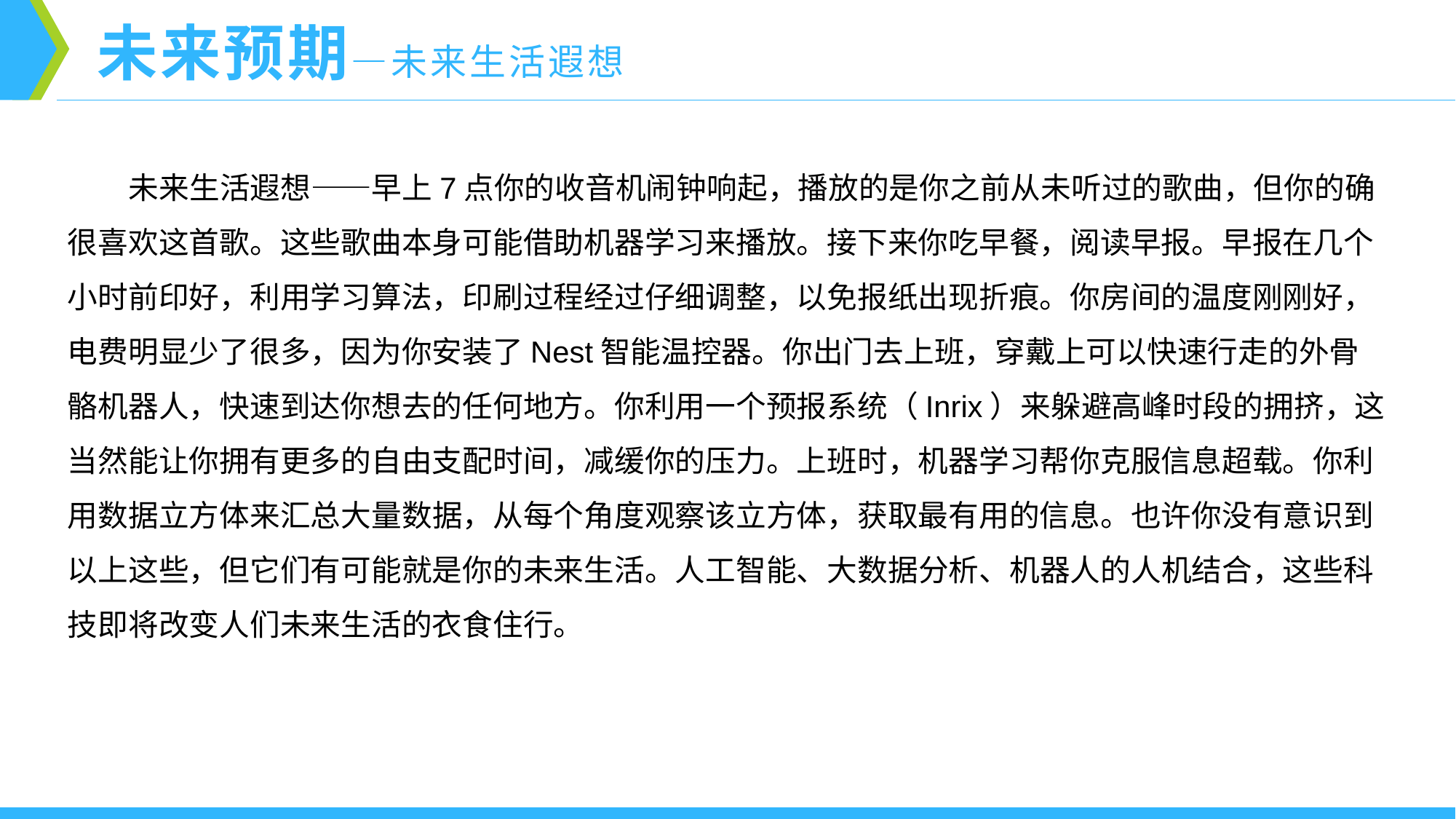

未来预期—未来生活遐想
        未来生活遐想——早上7点你的收音机闹钟响起，播放的是你之前从未听过的歌曲，但你的确很喜欢这首歌。这些歌曲本身可能借助机器学习来播放。接下来你吃早餐，阅读早报。早报在几个小时前印好，利用学习算法，印刷过程经过仔细调整，以免报纸出现折痕。你房间的温度刚刚好，电费明显少了很多，因为你安装了Nest智能温控器。你出门去上班，穿戴上可以快速行走的外骨骼机器人，快速到达你想去的任何地方。你利用一个预报系统（Inrix）来躲避高峰时段的拥挤，这当然能让你拥有更多的自由支配时间，减缓你的压力。上班时，机器学习帮你克服信息超载。你利用数据立方体来汇总大量数据，从每个角度观察该立方体，获取最有用的信息。也许你没有意识到以上这些，但它们有可能就是你的未来生活。人工智能、大数据分析、机器人的人机结合，这些科技即将改变人们未来生活的衣食住行。